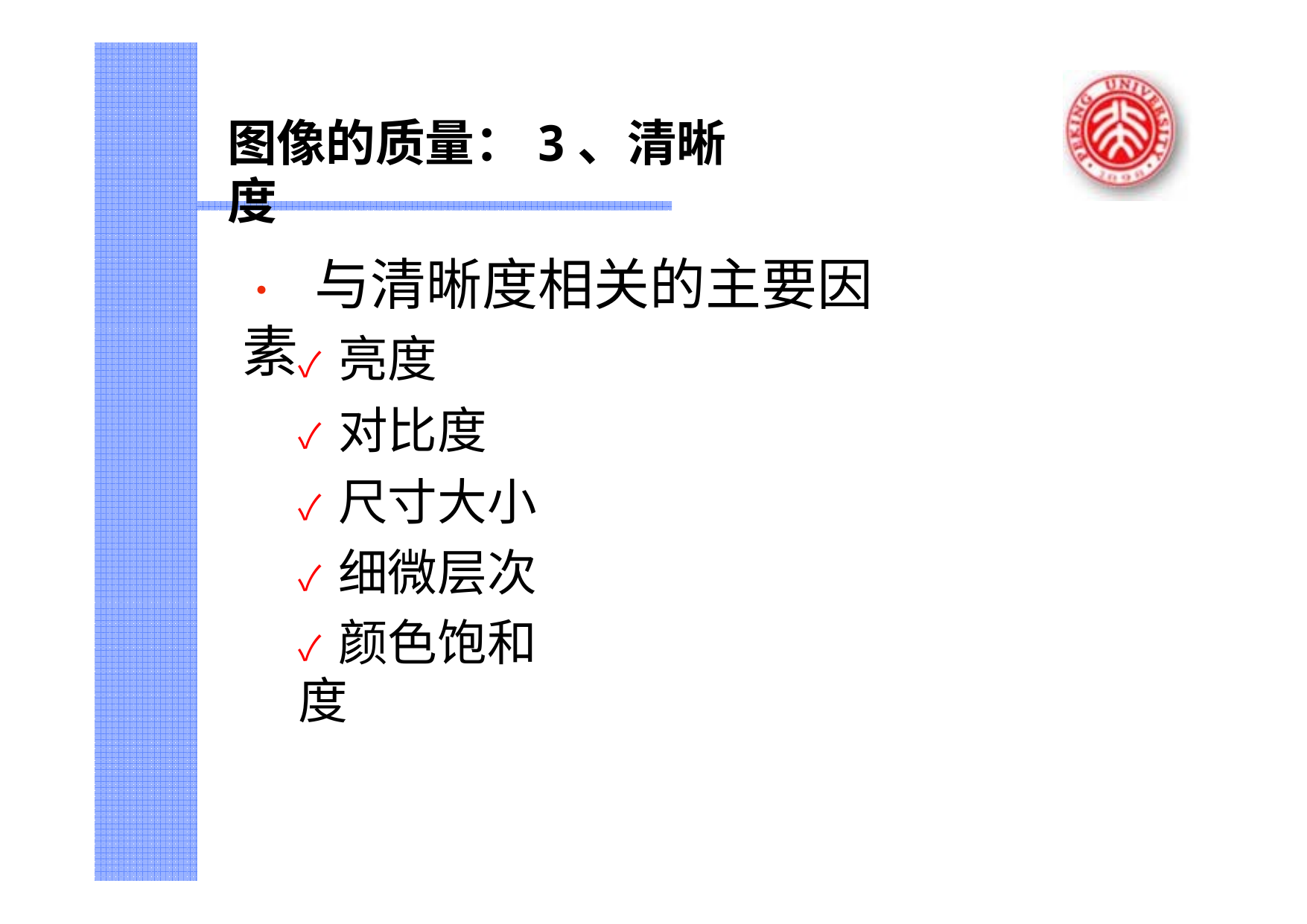

图像的质量：3、清晰度
# • 与清晰度相关的主要因素
✓ 亮度
✓ 对比度
✓ 尺寸大小
✓ 细微层次
✓ 颜色饱和度